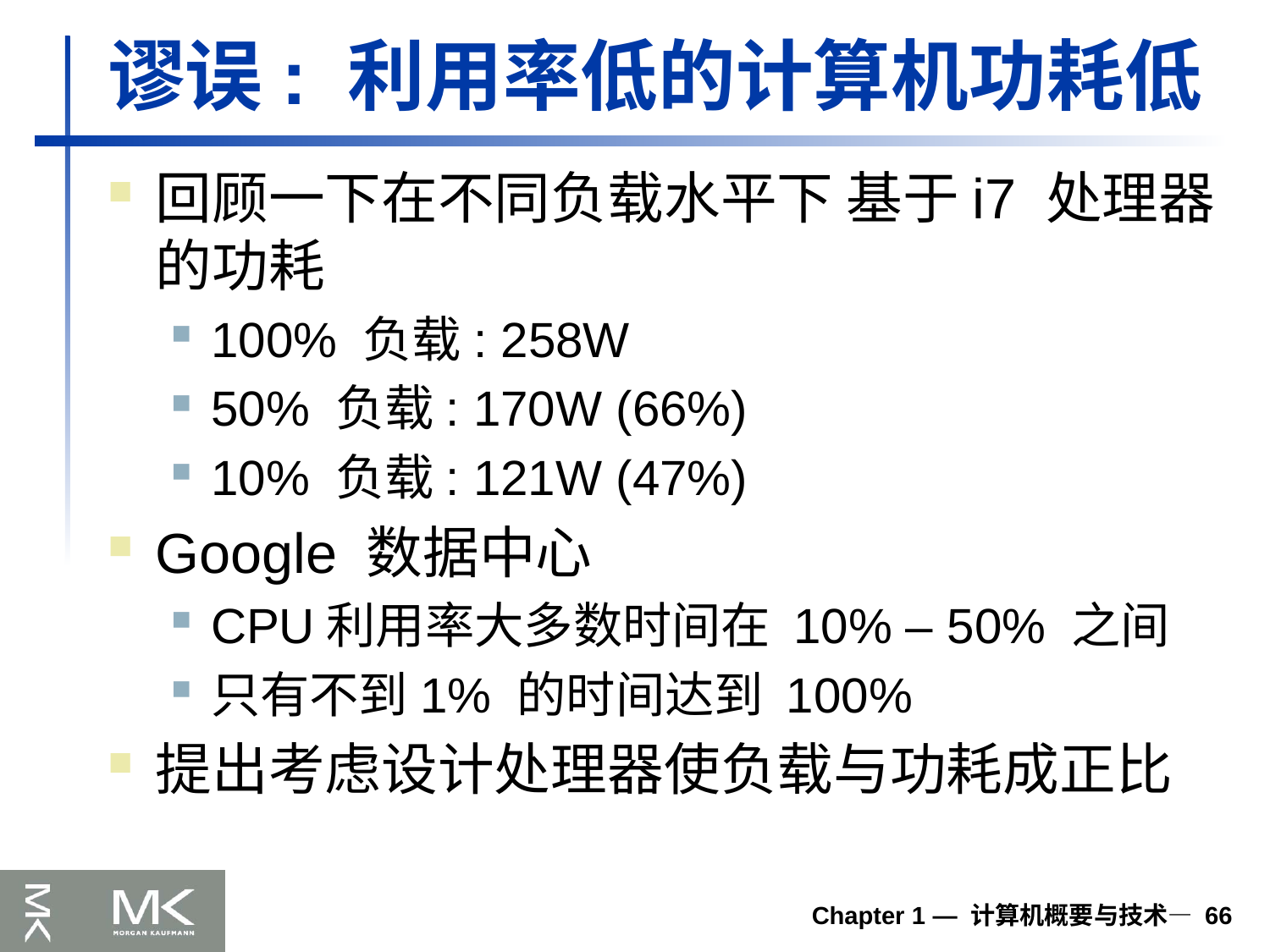

# 谬误: 利用率低的计算机功耗低
回顾一下在不同负载水平下 基于i7 处理器的功耗
100% 负载: 258W
50% 负载: 170W (66%)
10% 负载: 121W (47%)
Google 数据中心
CPU利用率大多数时间在 10% – 50% 之间
只有不到1% 的时间达到 100%
提出考虑设计处理器使负载与功耗成正比
Chapter 1 — 计算机概要与技术— 66